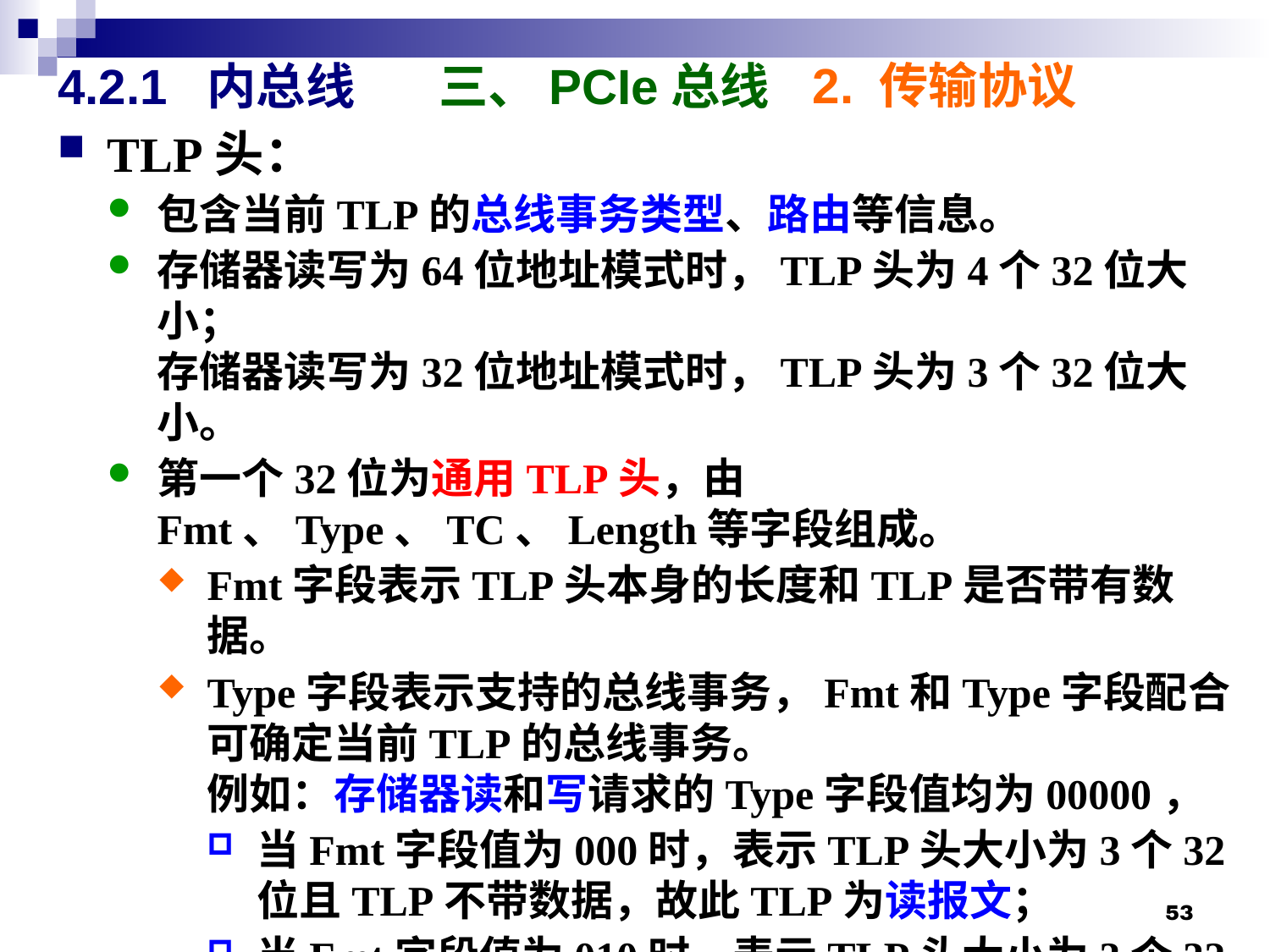

2. 传输协议
# 4.2.1  内总线 	三、PCIe总线
TLP头：
包含当前TLP的总线事务类型、路由等信息。
存储器读写为64位地址模式时，TLP头为4个32位大小；
存储器读写为32位地址模式时，TLP头为3个32位大小。
第一个32位为通用TLP头，由Fmt、Type、TC、Length等字段组成。
Fmt字段表示TLP头本身的长度和TLP是否带有数据。
Type字段表示支持的总线事务，Fmt和Type字段配合可确定当前TLP的总线事务。
例如：存储器读和写请求的Type字段值均为00000，
当Fmt字段值为000时，表示TLP头大小为3个32位且TLP不带数据，故此TLP为读报文；
当Fmt字段值为010时，表示TLP头大小为3个32位且TLP带数据，故此TLP为写报文。
53